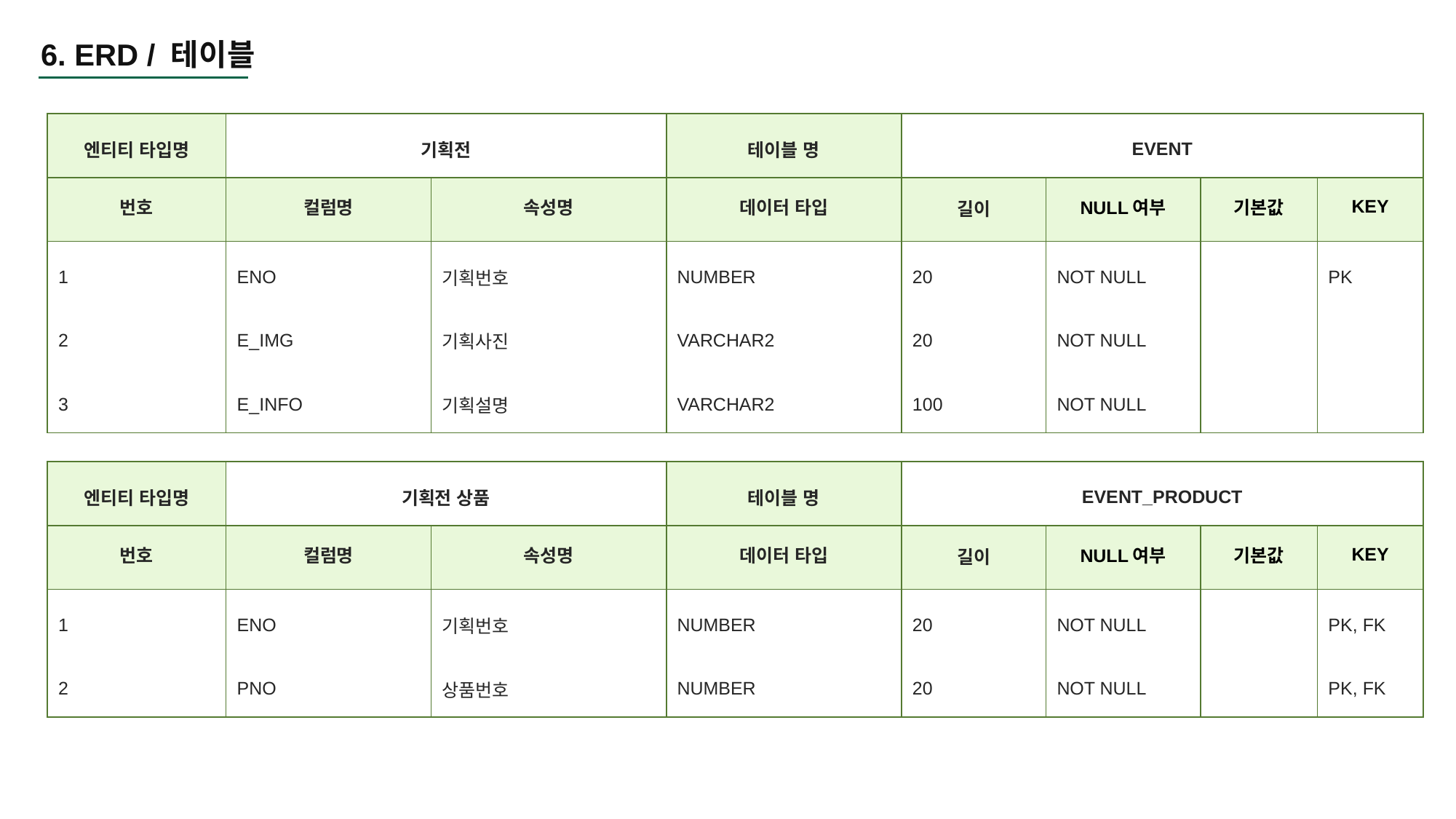

6. ERD / 테이블
| 엔티티 타입명 | 기획전 |  | 테이블 명 | EVENT |  |  |  |
| --- | --- | --- | --- | --- | --- | --- | --- |
| 번호 | 컬럼명 | 속성명 | 데이터 타입 | 길이 | NULL여부 | 기본값 | KEY |
| 1 | ENO | 기획번호 | NUMBER | 20 | NOT NULL |  | PK |
| 2 | E\_IMG | 기획사진 | VARCHAR2 | 20 | NOT NULL |  |  |
| 3 | E\_INFO | 기획설명 | VARCHAR2 | 100 | NOT NULL |  |  |
| 엔티티 타입명 | 기획전 상품 |  | 테이블 명 | EVENT\_PRODUCT |  |  |  |
| --- | --- | --- | --- | --- | --- | --- | --- |
| 번호 | 컬럼명 | 속성명 | 데이터 타입 | 길이 | NULL여부 | 기본값 | KEY |
| 1 | ENO | 기획번호 | NUMBER | 20 | NOT NULL |  | PK, FK |
| 2 | PNO | 상품번호 | NUMBER | 20 | NOT NULL |  | PK, FK |